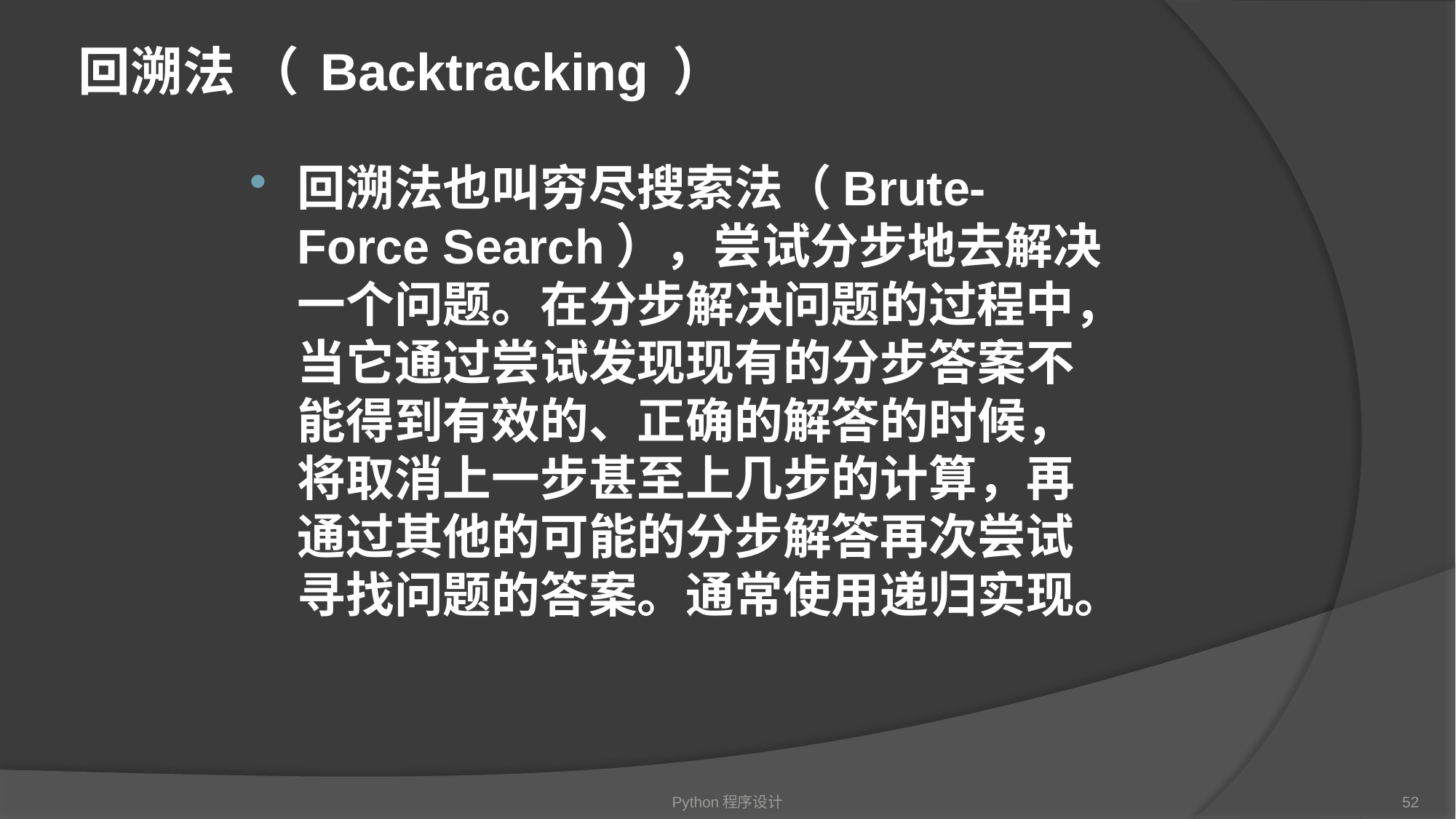

# 回溯法 （ Backtracking ）
回溯法也叫穷尽搜索法（Brute-Force Search），尝试分步地去解决一个问题。在分步解决问题的过程中，当它通过尝试发现现有的分步答案不能得到有效的、正确的解答的时候，将取消上一步甚至上几步的计算，再通过其他的可能的分步解答再次尝试寻找问题的答案。通常使用递归实现。

Python程序设计
52